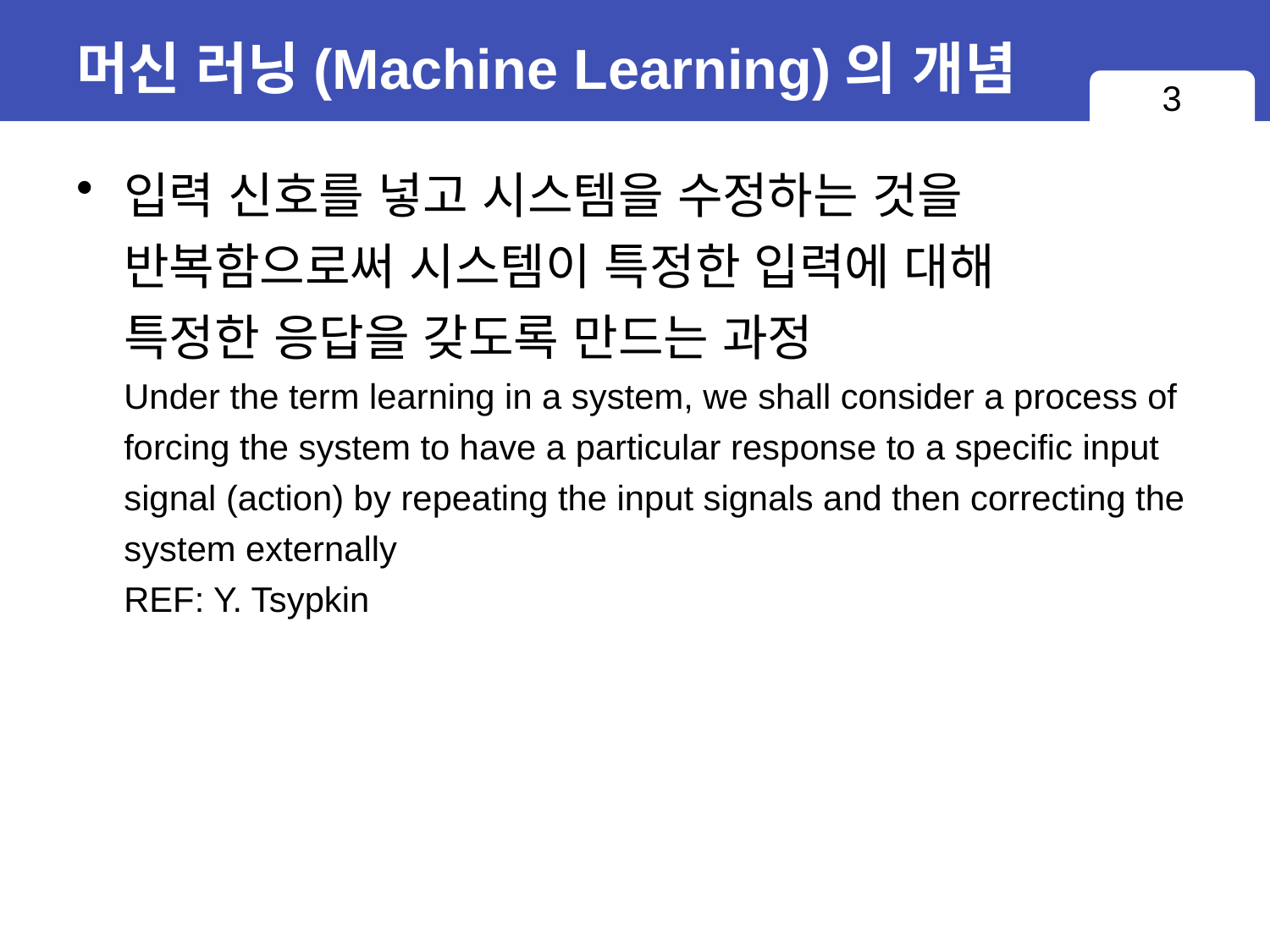

# 머신 러닝(Machine Learning)의 개념
3
입력 신호를 넣고 시스템을 수정하는 것을
반복함으로써 시스템이 특정한 입력에 대해
특정한 응답을 갖도록 만드는 과정
Under the term learning in a system, we shall consider a process of forcing the system to have a particular response to a specific input signal (action) by repeating the input signals and then correcting the system externally
REF: Y. Tsypkin